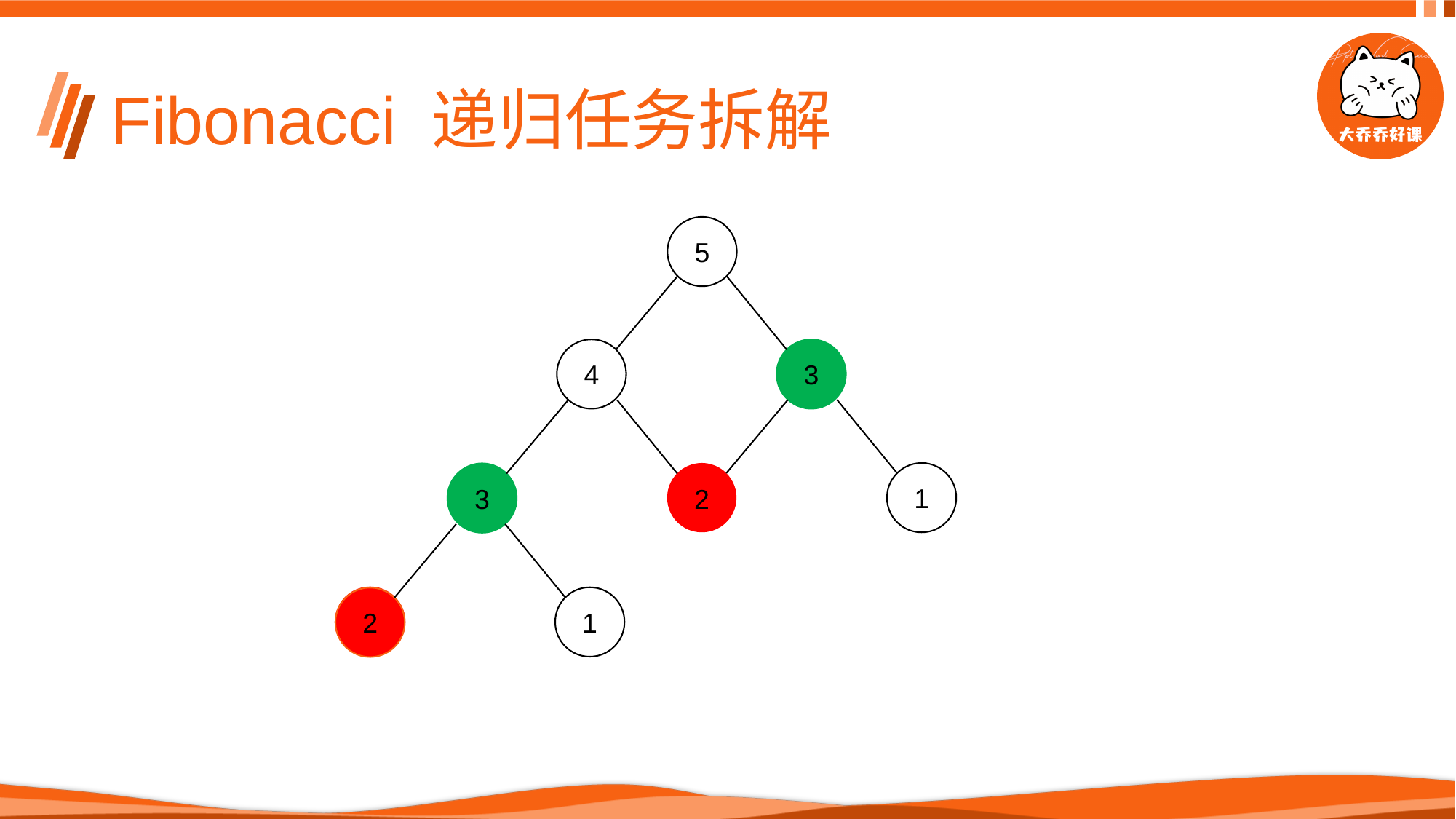

# Fibonacci 递归任务拆解
5
4
3

1
3
2

1
2